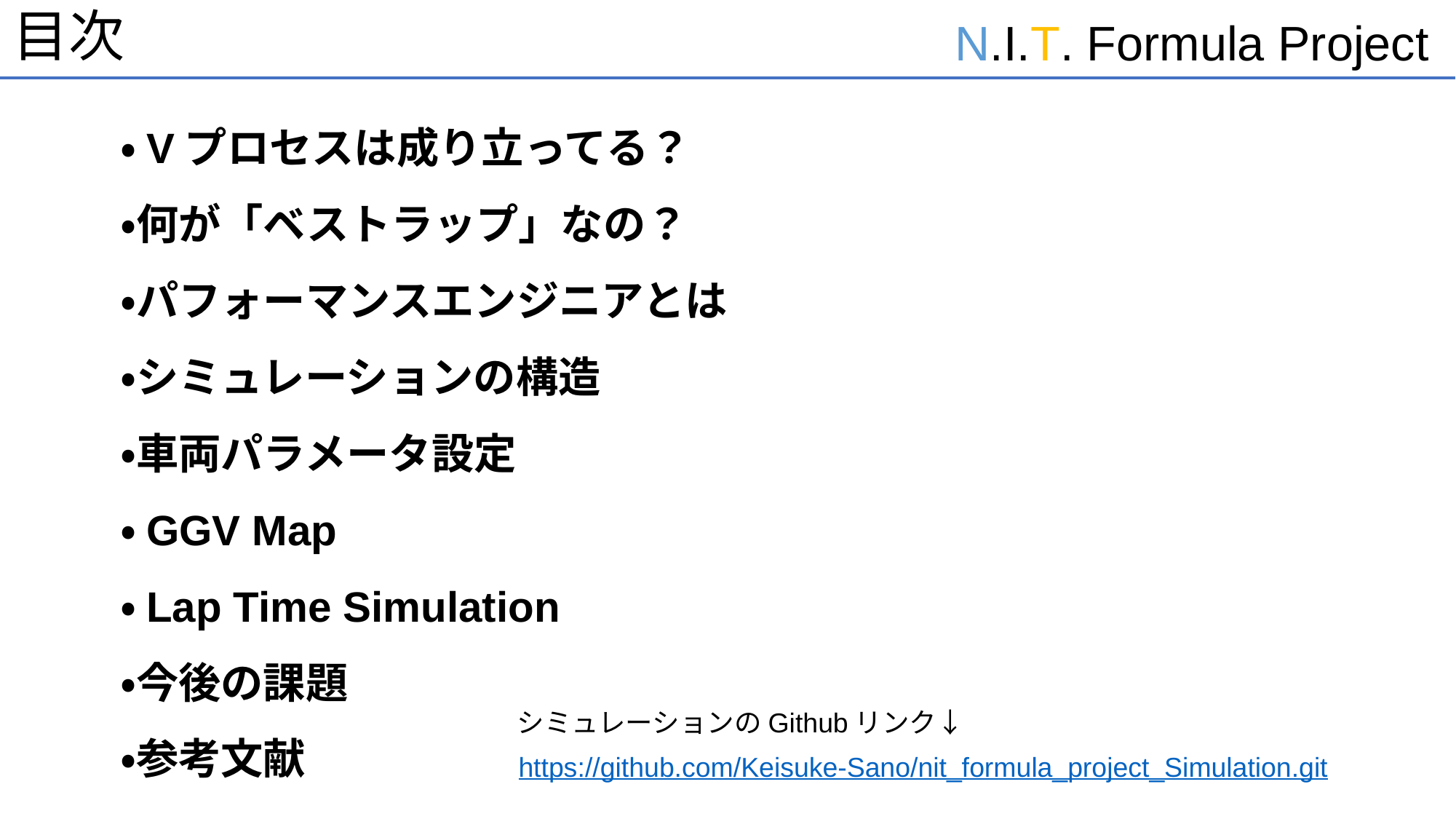

# 目次
・Vプロセスは成り立ってる？
・何が「ベストラップ」なの？
・パフォーマンスエンジニアとは
・シミュレーションの構造
・車両パラメータ設定
・GGV Map
・Lap Time Simulation
・今後の課題
・参考文献
シミュレーションのGithubリンク↓
https://github.com/Keisuke-Sano/nit_formula_project_Simulation.git